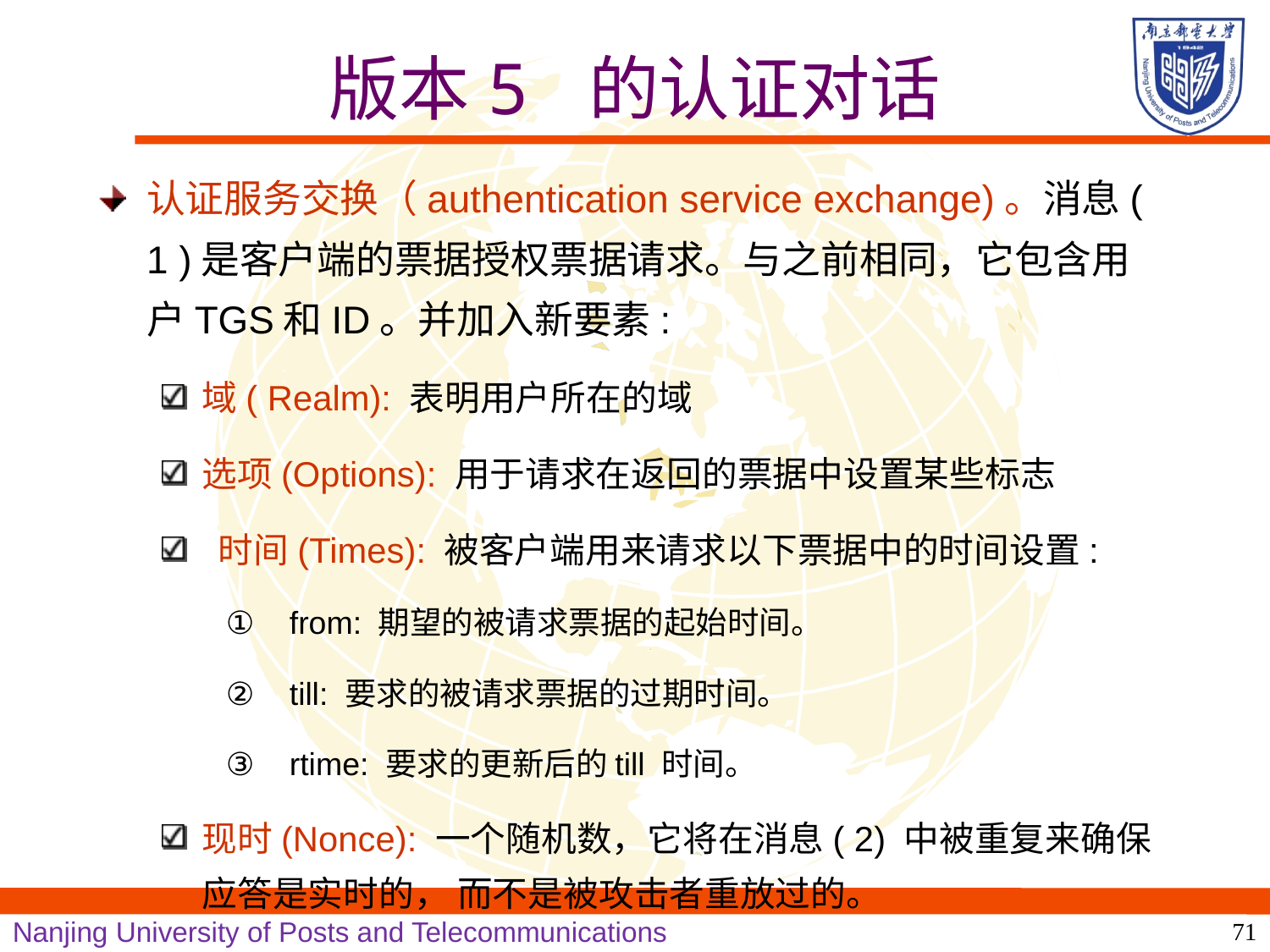

# 版本5 的认证对话
认证服务交换（authentication service exchange)。消息( 1 )是客户端的票据授权票据请求。与之前相同，它包含用户TGS和ID。并加入新要素:
域( Realm): 表明用户所在的域
选项(Options): 用于请求在返回的票据中设置某些标志
 时间(Times): 被客户端用来请求以下票据中的时间设置:
from: 期望的被请求票据的起始时间。
till: 要求的被请求票据的过期时间。
rtime: 要求的更新后的till 时间。
现时(Nonce): 一个随机数，它将在消息( 2) 中被重复来确保应答是实时的， 而不是被攻击者重放过的。
71